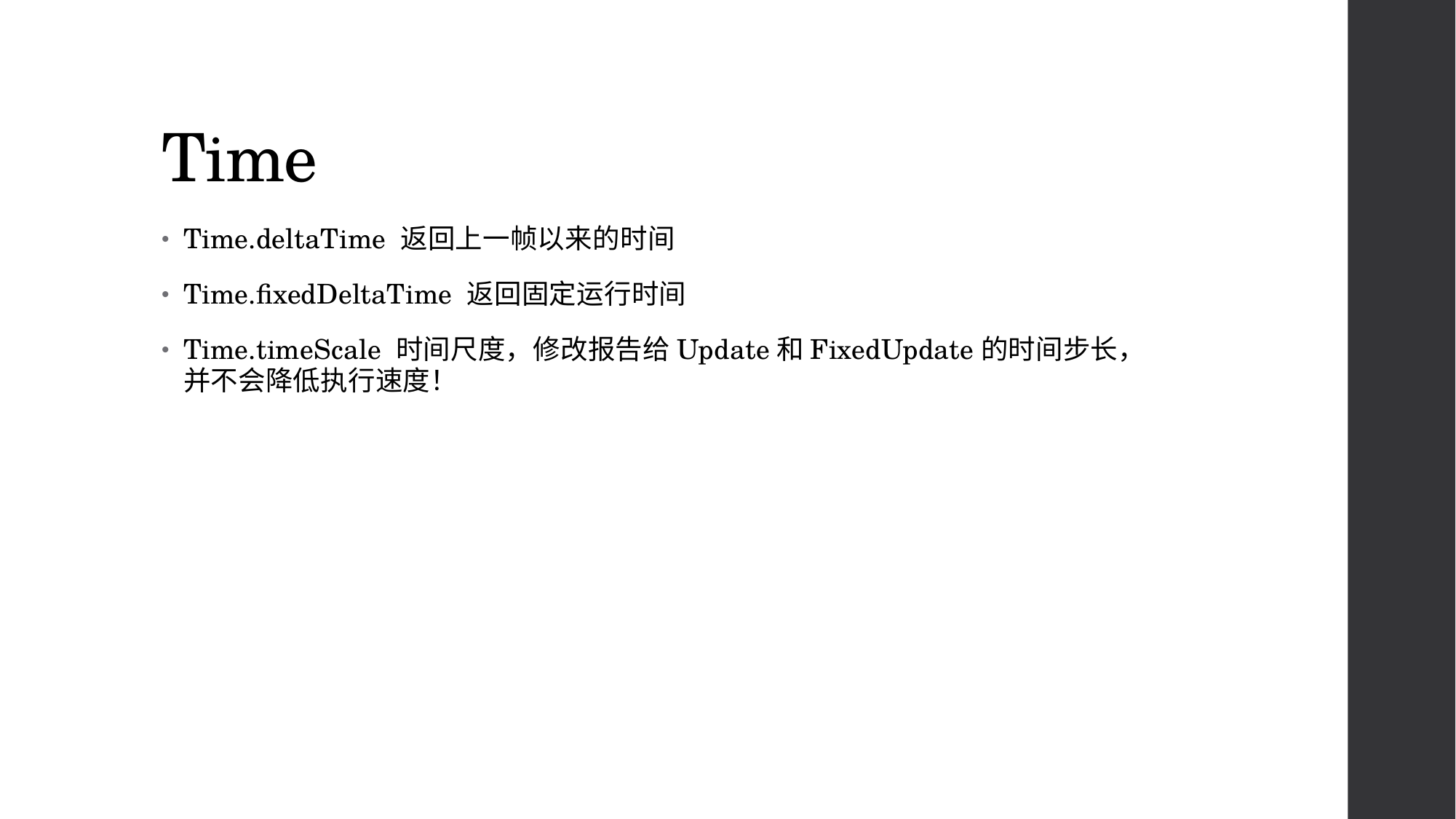

# Time
Time.deltaTime 返回上一帧以来的时间
Time.fixedDeltaTime 返回固定运行时间
Time.timeScale 时间尺度，修改报告给Update和FixedUpdate的时间步长，并不会降低执行速度！